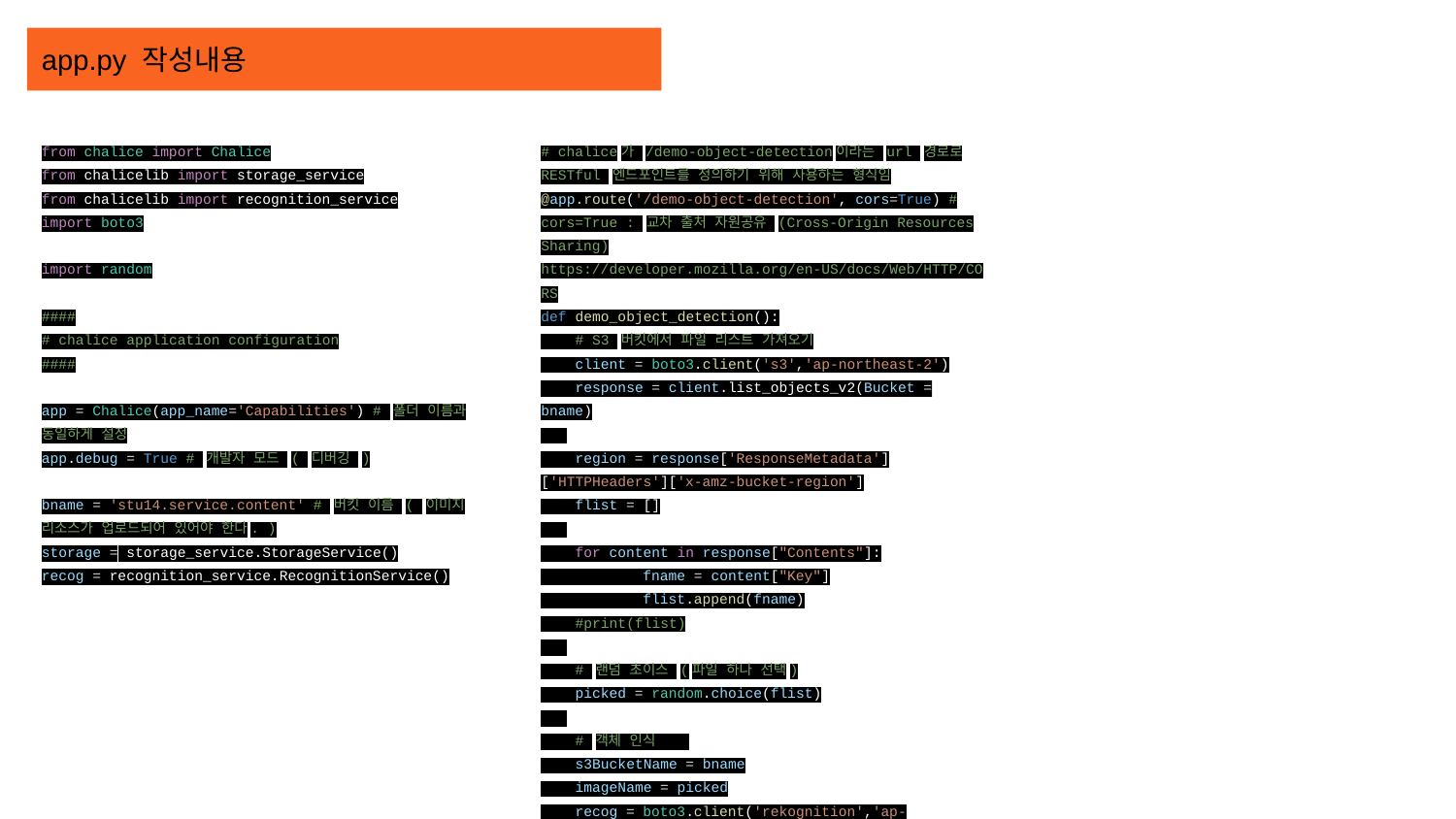

app.py 작성내용
from chalice import Chalice
from chalicelib import storage_service
from chalicelib import recognition_service
import boto3

import random

####
# chalice application configuration
####

app = Chalice(app_name='Capabilities') # 폴더 이름과 동일하게 설정
app.debug = True # 개발자 모드 ( 디버깅 )

bname = 'stu14.service.content' # 버킷 이름 ( 이미지 리소스가 업로드되어 있어야 한다. )
storage = storage_service.StorageService()
recog = recognition_service.RecognitionService()
# chalice가 /demo-object-detection이라는 url 경로로 RESTful 엔드포인트를 정의하기 위해 사용하는 형식임
@app.route('/demo-object-detection', cors=True) # cors=True : 교차 출처 자원공유 (Cross-Origin Resources Sharing) https://developer.mozilla.org/en-US/docs/Web/HTTP/CORS
def demo_object_detection():
    # S3 버킷에서 파일 리스트 가져오기
    client = boto3.client('s3','ap-northeast-2')
    response = client.list_objects_v2(Bucket = bname)

    region = response['ResponseMetadata']['HTTPHeaders']['x-amz-bucket-region']
    flist = []

    for content in response["Contents"]:
            fname = content["Key"]
            flist.append(fname)
    #print(flist)

    # 랜덤 초이스 (파일 하나 선택)
    picked = random.choice(flist)

    # 객체 인식
    s3BucketName = bname
    imageName = picked
    recog = boto3.client('rekognition','ap-northeast-2')
    recognition = recog.detect_labels(
        Image={
            'S3Object': {
            'Bucket': s3BucketName,
            'Name': imageName
        }
    })
    # JSON 형식 (K:V 딕셔너리 타입)
    ## {"imageName": jellyfish.jpg, "imageUrl": http:// ~, "objects": 객체인식 결과}
    object = recognition['Labels']

    result = {"imageName":f"{picked}", "imageUrl":f"http://{region}.amazonaws.com/{bname}/{picked}", "objects":f'{object[0]["Name"]}'}

    return result